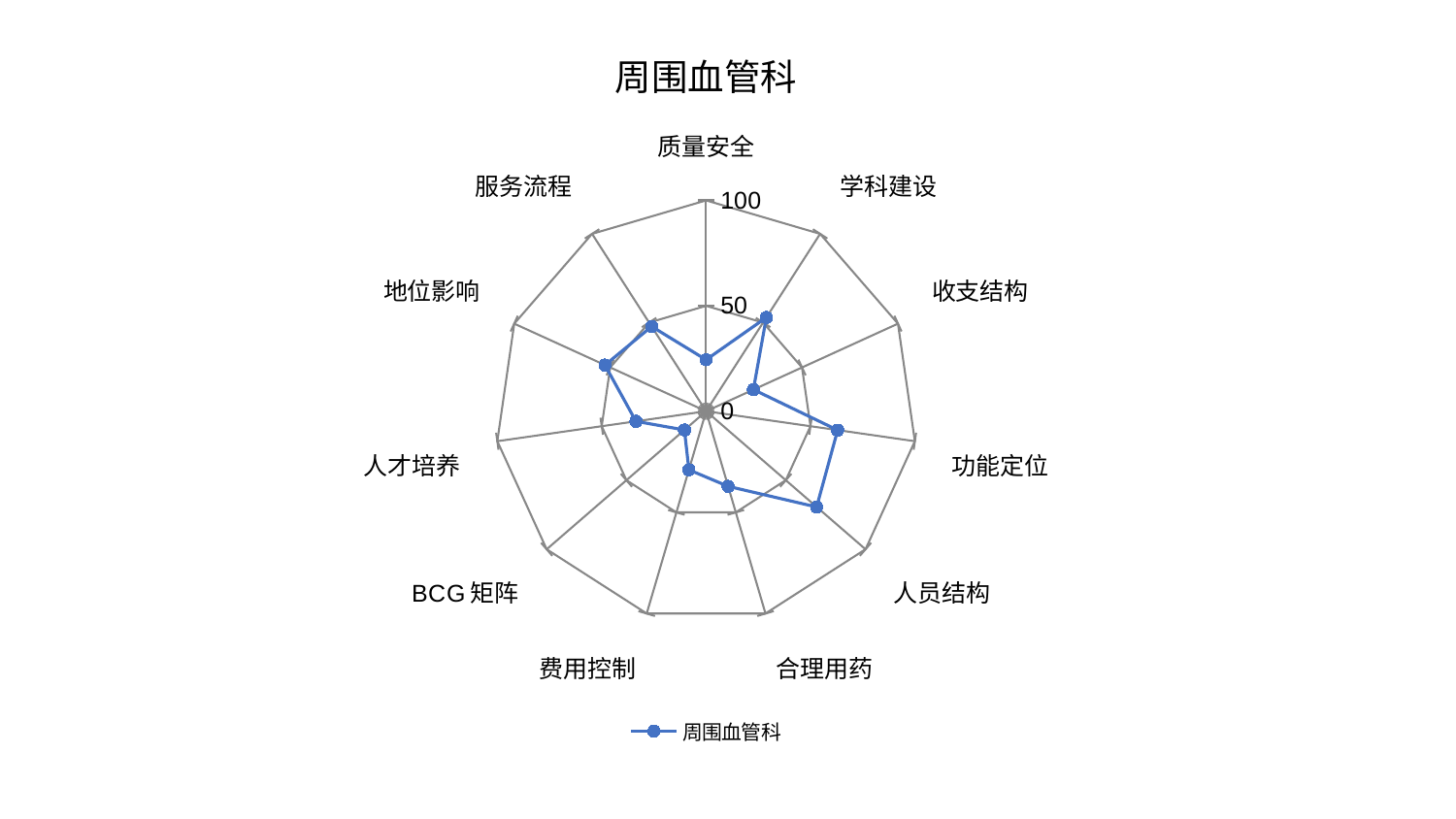

### Chart: 周围血管科

| Category | 周围血管科 |
|---|---|
| 质量安全 | 24.419036201195524 |
| 学科建设 | 52.86439564359732 |
| 收支结构 | 24.665852217650436 |
| 功能定位 | 63.02690968870497 |
| 人员结构 | 69.34223313656102 |
| 合理用药 | 37.153826057008125 |
| 费用控制 | 28.970634471623885 |
| BCG矩阵 | 13.598071083905406 |
| 人才培养 | 33.628986789354705 |
| 地位影响 | 52.70996473177117 |
| 服务流程 | 47.799475546847056 |
136